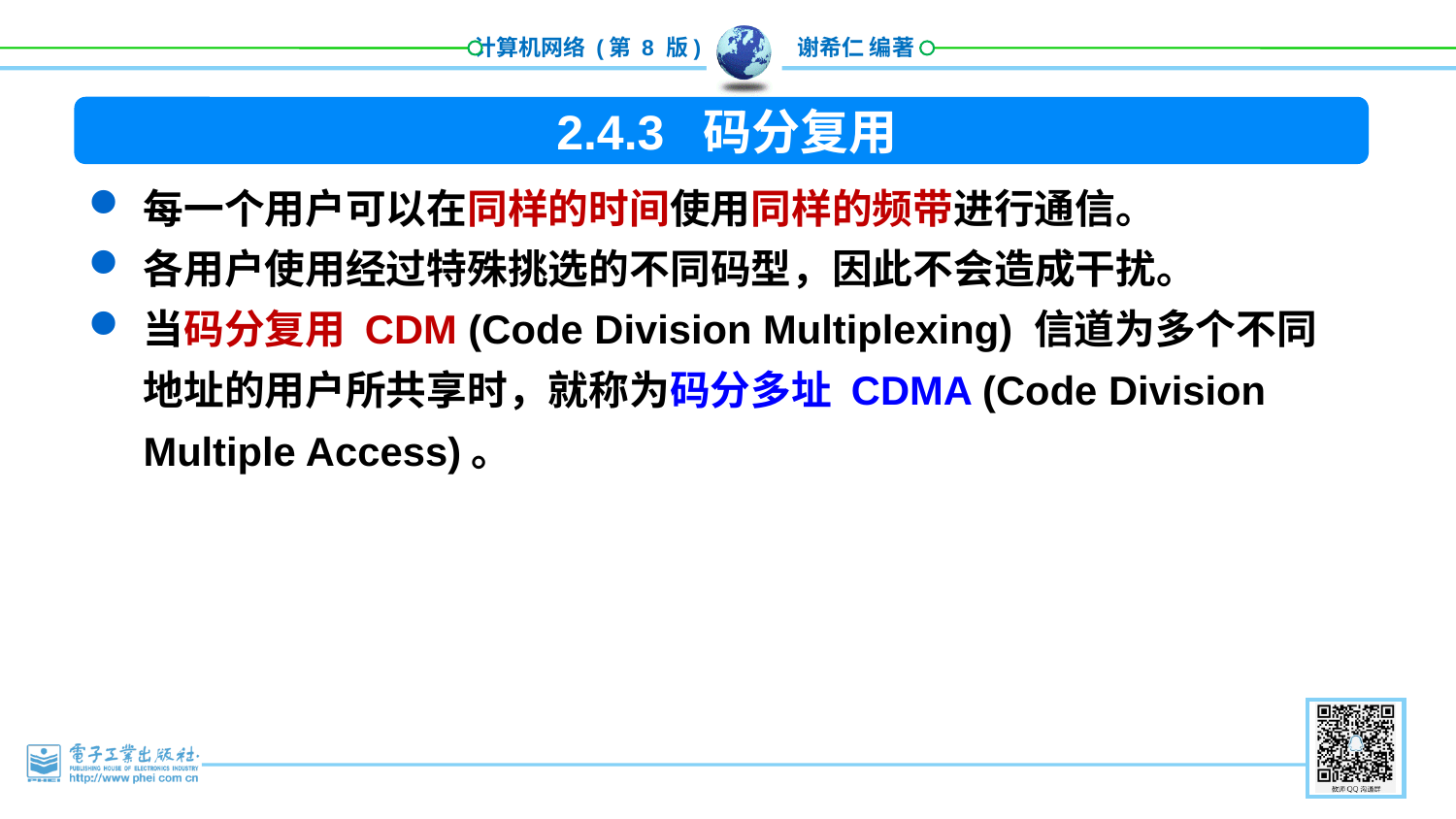

2.4.3  码分复用
每一个用户可以在同样的时间使用同样的频带进行通信。
各用户使用经过特殊挑选的不同码型，因此不会造成干扰。
当码分复用 CDM (Code Division Multiplexing) 信道为多个不同地址的用户所共享时，就称为码分多址 CDMA (Code Division Multiple Access)。